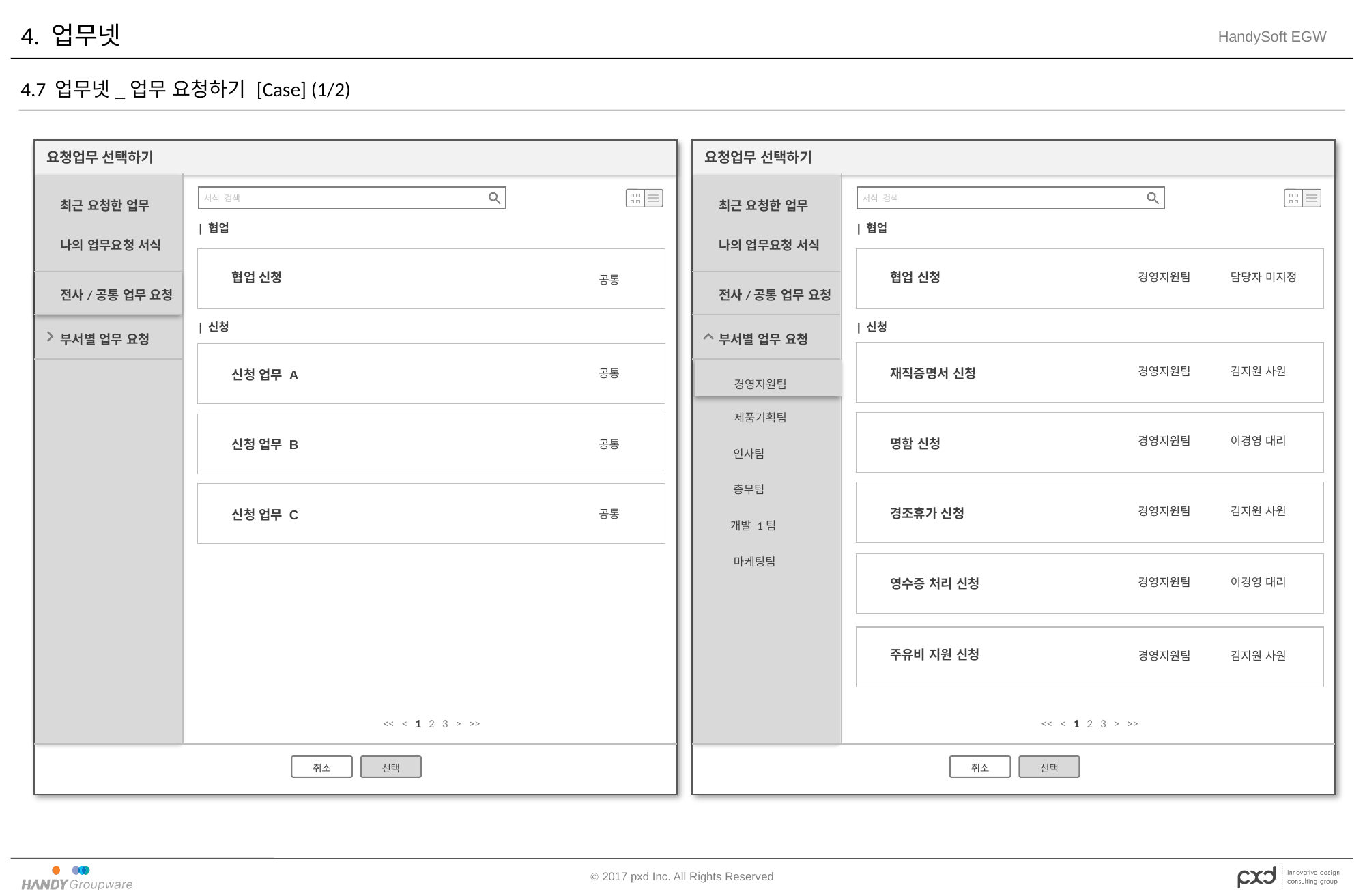

# 4. 업무넷
4.7 업무넷_업무 요청하기 [Case] (1/2)

요청업무 선택하기
요청업무 선택하기

서식  검색

서식  검색

최근 요청한 업무
최근 요청한 업무
| 협업
| 협업
나의 업무요청 서식
나의 업무요청 서식

협업 신청
협업 신청
경영지원팀
담당자 미지정

공통
전사/공통 업무 요청
전사/공통 업무 요청
| 신청
| 신청
부서별 업무 요청
부서별 업무 요청

경영지원팀
김지원 사원
재직증명서 신청
공통
신청 업무 A
경영지원팀
제품기획팀

경영지원팀
이경영 대리
명함 신청
신청 업무 B
공통
인사팀
총무팀

경영지원팀
김지원 사원
경조휴가 신청
신청 업무 C
공통
개발 1팀
마케팅팀

경영지원팀
이경영 대리
영수증 처리 신청

주유비 지원 신청
경영지원팀
김지원 사원
<<   <   1   2   3   >   >>
<<   <   1   2   3   >   >>
취소
선택
취소
선택